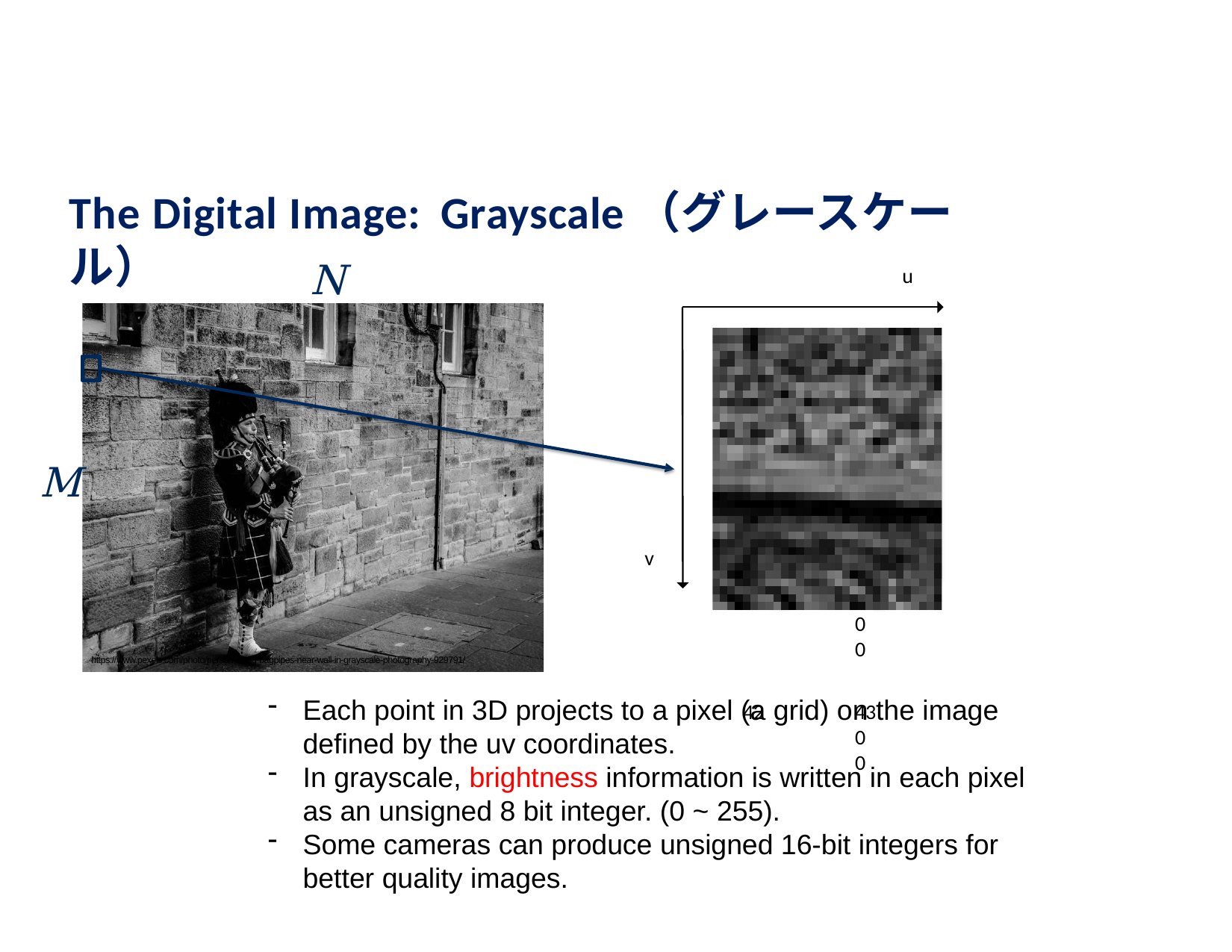

# The Digital Image: Grayscale（グレースケール）
N
u

|  |  |  |  |
| --- | --- | --- | --- |

128	127	127	23

127	255	127	25

41	41	0	0

42	43	0	0

|  |  |  |  |
| --- | --- | --- | --- |
M
|  |  |  |  |
| --- | --- | --- | --- |
|  |  |  |  |
| --- | --- | --- | --- |
v

https://www.pexels.com/photo/person-using-bagpipes-near-wall-in-grayscale-photography-929791/
Each point in 3D projects to a pixel (a grid) on the image defined by the uv coordinates.
In grayscale, brightness information is written in each pixel as an unsigned 8 bit integer. (0 ~ 255).
Some cameras can produce unsigned 16-bit integers for better quality images.